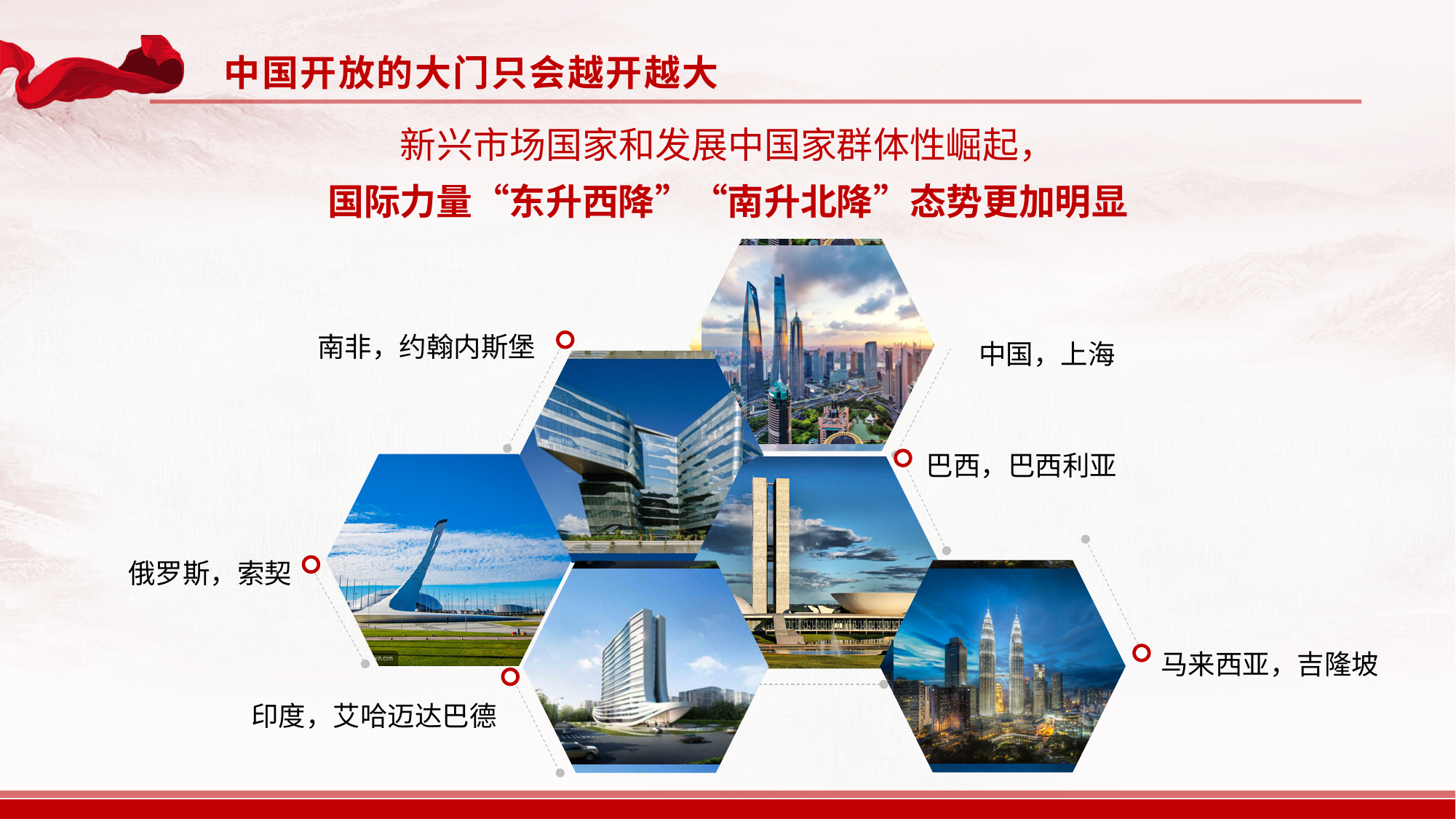

中国开放的大门只会越开越大
新兴市场国家和发展中国家群体性崛起，
国际力量“东升西降”“南升北降”态势更加明显

中国，上海

南非，约翰内斯堡

巴西，巴西利亚

俄罗斯，索契

马来西亚，吉隆坡

印度，艾哈迈达巴德